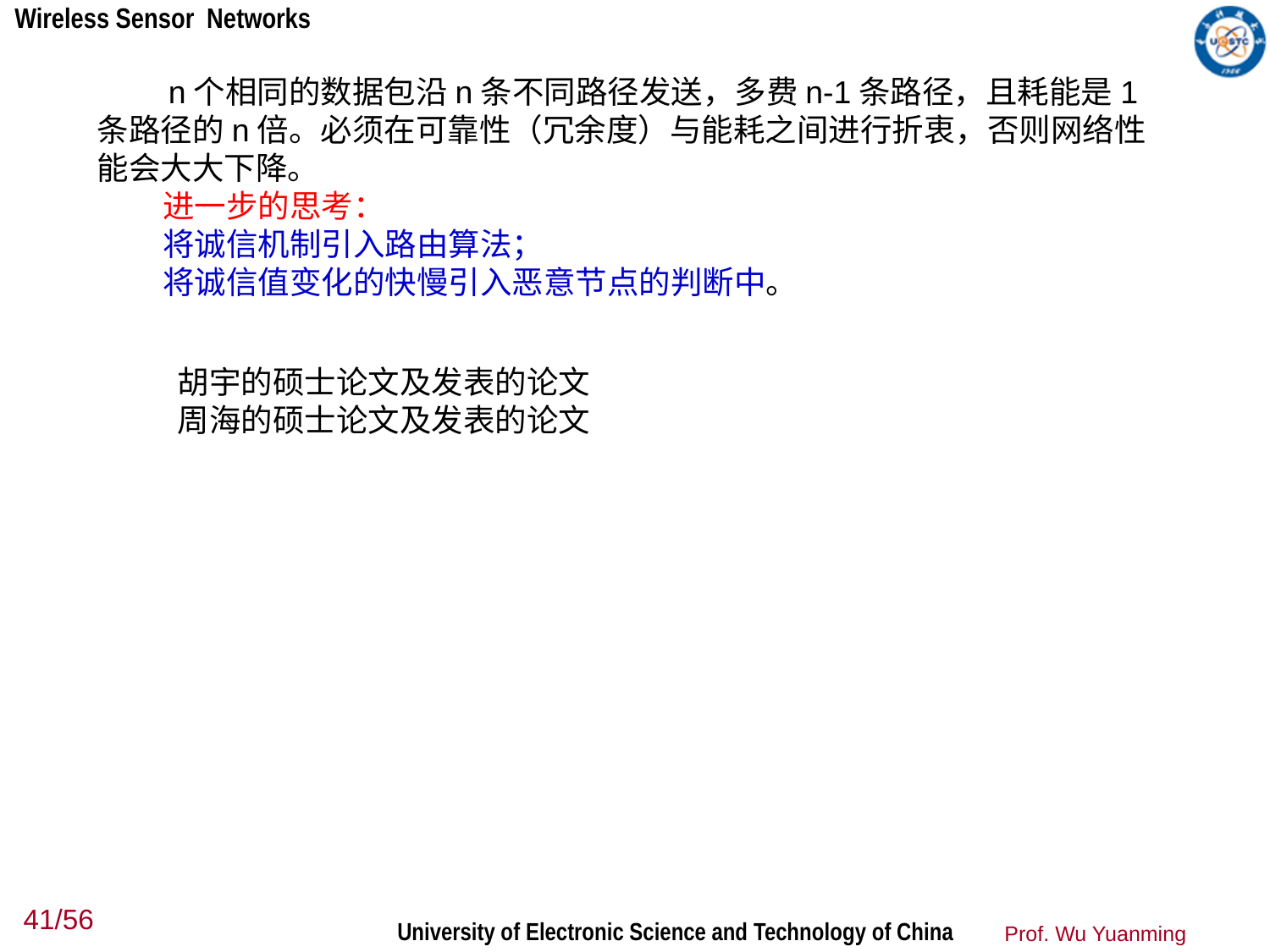

n个相同的数据包沿n条不同路径发送，多费n-1条路径，且耗能是1条路径的n倍。必须在可靠性（冗余度）与能耗之间进行折衷，否则网络性能会大大下降。
        进一步的思考：
        将诚信机制引入路由算法；
        将诚信值变化的快慢引入恶意节点的判断中。
胡宇的硕士论文及发表的论文
周海的硕士论文及发表的论文
41/56
Prof. Wu Yuanming